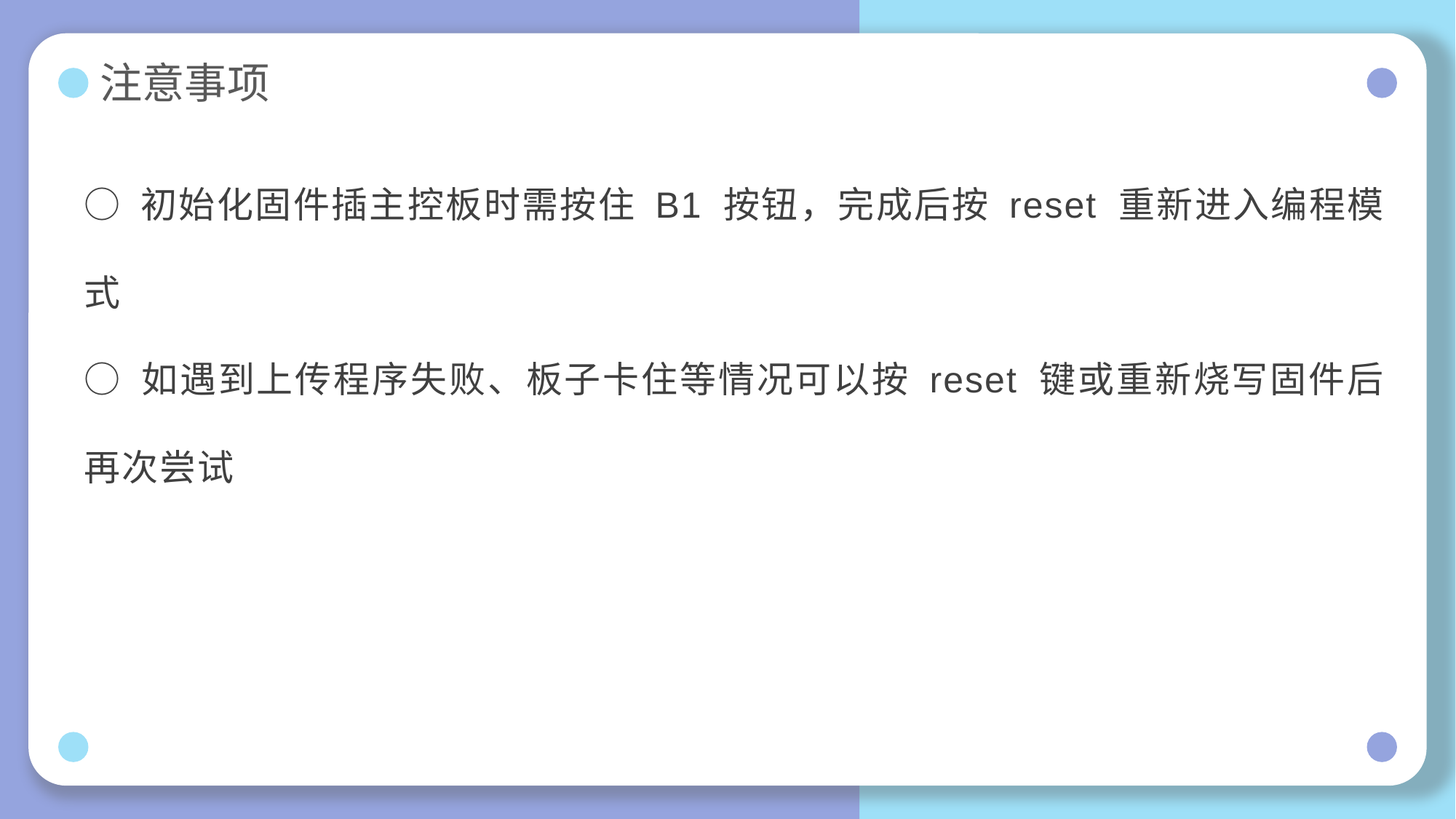

# 注意事项
○ 初始化固件插主控板时需按住 B1 按钮，完成后按 reset 重新进入编程模式
○ 如遇到上传程序失败、板子卡住等情况可以按 reset 键或重新烧写固件后再次尝试